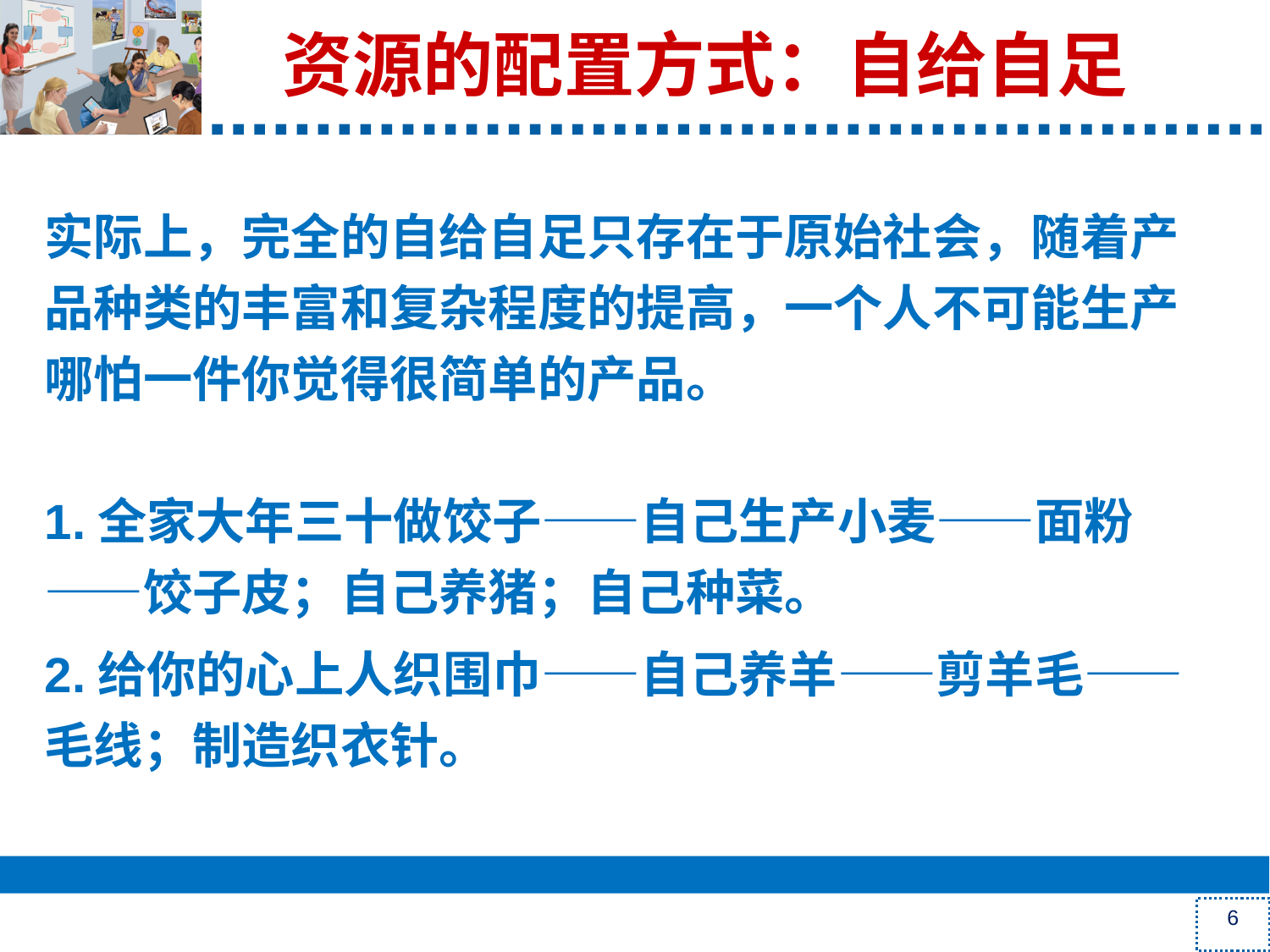

# 资源的配置方式：自给自足

实际上，完全的自给自足只存在于原始社会，随着产品种类的丰富和复杂程度的提高，一个人不可能生产哪怕一件你觉得很简单的产品。

1.全家大年三十做饺子——自己生产小麦——面粉——饺子皮；自己养猪；自己种菜。
2.给你的心上人织围巾——自己养羊——剪羊毛——毛线；制造织衣针。

6